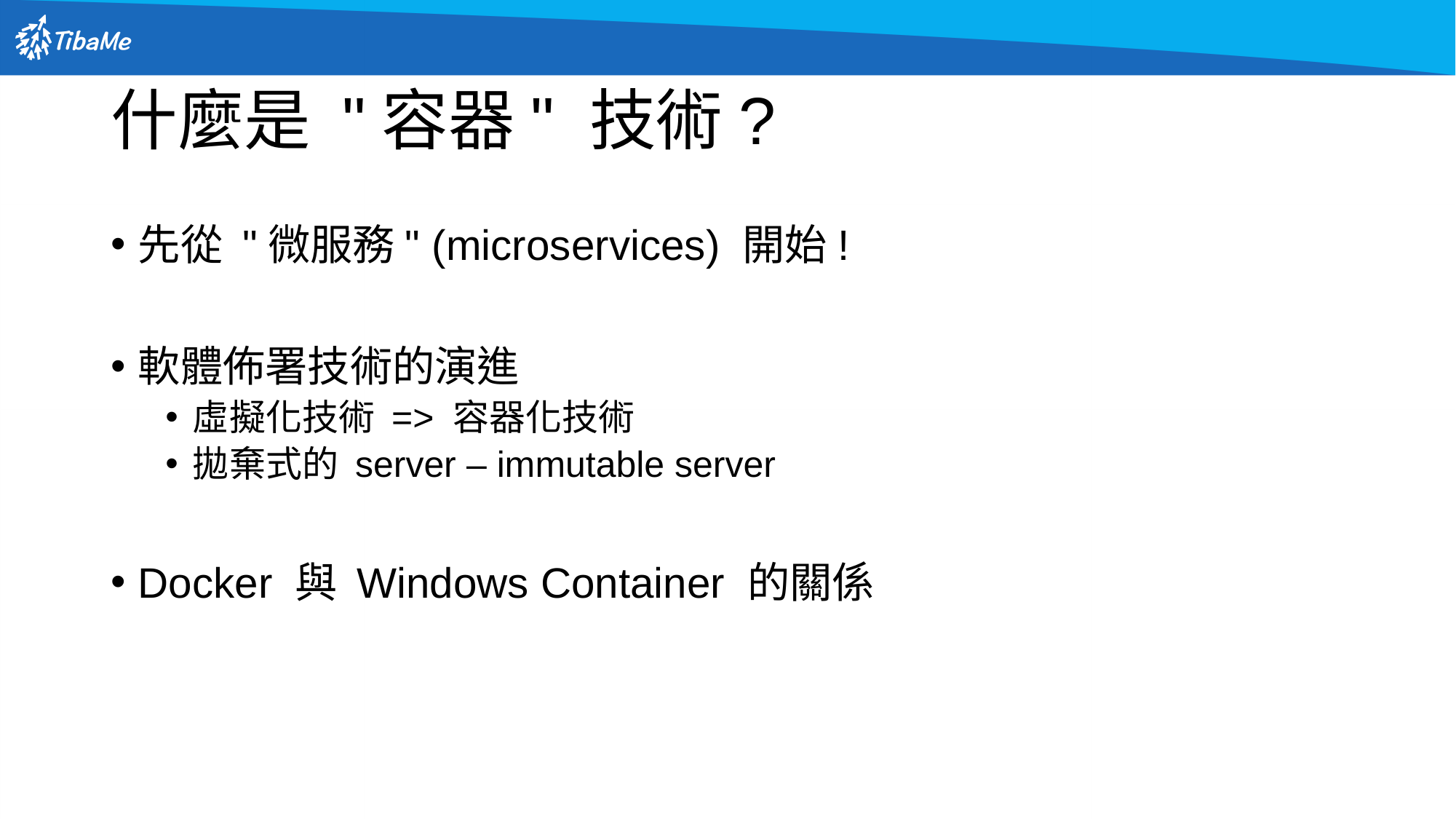

# 什麼是 "容器" 技術?
先從 "微服務" (microservices) 開始!

軟體佈署技術的演進
虛擬化技術 => 容器化技術
拋棄式的 server – immutable server

Docker 與 Windows Container 的關係